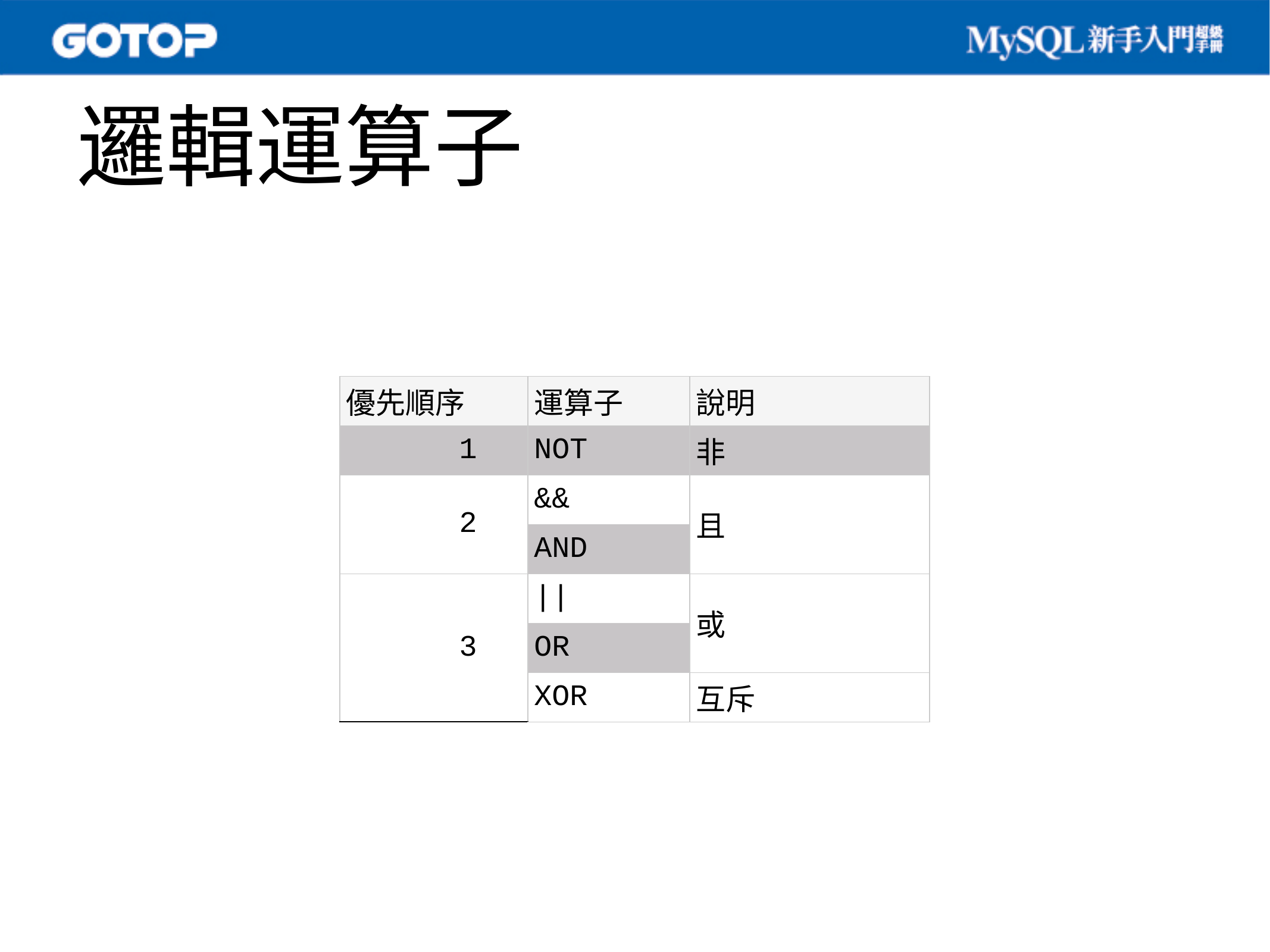

# 邏輯運算子
| 優先順序 | 運算子 | 說明 |
| --- | --- | --- |
| 1 | NOT | 非 |
| 2 | && | 且 |
|  | AND |  |
| 3 | || | 或 |
|  | OR |  |
|  | XOR | 互斥 |